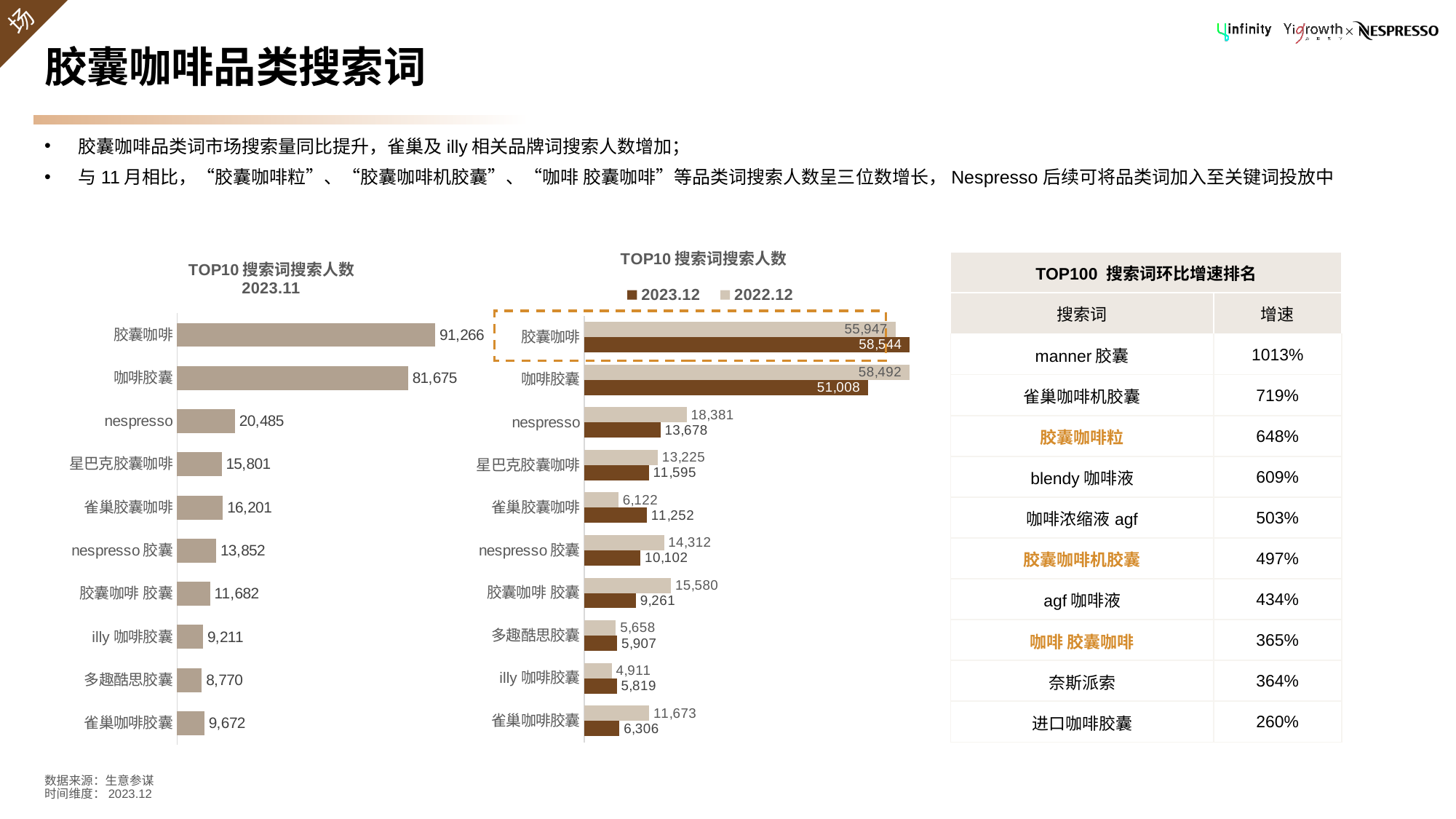

# 胶囊咖啡品类搜索词
胶囊咖啡品类词市场搜索量同比提升，雀巢及illy相关品牌词搜索人数增加；
与11月相比，“胶囊咖啡粒”、“胶囊咖啡机胶囊”、“咖啡 胶囊咖啡”等品类词搜索人数呈三位数增长，Nespresso后续可将品类词加入至关键词投放中

### Chart: TOP10搜索词搜索人数

| Category | 2022.12 | 2023.12 |
|---|---|---|
| 胶囊咖啡 | 55947.0 | 58544.0 |
| 咖啡胶囊 | 58492.0 | 51008.0 |
| nespresso | 18381.0 | 13678.0 |
| 星巴克胶囊咖啡 | 13225.0 | 11595.0 |
| 雀巢胶囊咖啡 | 6122.0 | 11252.0 |
| nespresso胶囊 | 14312.0 | 10102.0 |
| 胶囊咖啡 胶囊 | 15580.0 | 9261.0 |
| 多趣酷思胶囊 | 5658.0 | 5907.0 |
| illy咖啡胶囊 | 4911.0 | 5819.0 |
| 雀巢咖啡胶囊 | 11673.0 | 6306.0 |

### Chart: TOP10搜索词搜索人数
2023.11

| Category | 搜索人数 |
|---|---|
| 胶囊咖啡 | 91266.0 |
| 咖啡胶囊 | 81675.0 |
| nespresso | 20485.0 |
| 星巴克胶囊咖啡 | 15801.0 |
| 雀巢胶囊咖啡 | 16201.0 |
| nespresso胶囊 | 13852.0 |
| 胶囊咖啡 胶囊 | 11682.0 |
| illy咖啡胶囊 | 9211.0 |
| 多趣酷思胶囊 | 8770.0 |
| 雀巢咖啡胶囊 | 9672.0 |
| TOP100 搜索词环比增速排名 |  |
| --- | --- |
| 搜索词 | 增速 |
| manner胶囊 | 1013% |
| 雀巢咖啡机胶囊 | 719% |
| 胶囊咖啡粒 | 648% |
| blendy咖啡液 | 609% |
| 咖啡浓缩液agf | 503% |
| 胶囊咖啡机胶囊 | 497% |
| agf咖啡液 | 434% |
| 咖啡 胶囊咖啡 | 365% |
| 奈斯派索 | 364% |
| 进口咖啡胶囊 | 260% |

数据来源：生意参谋
时间维度：2023.12